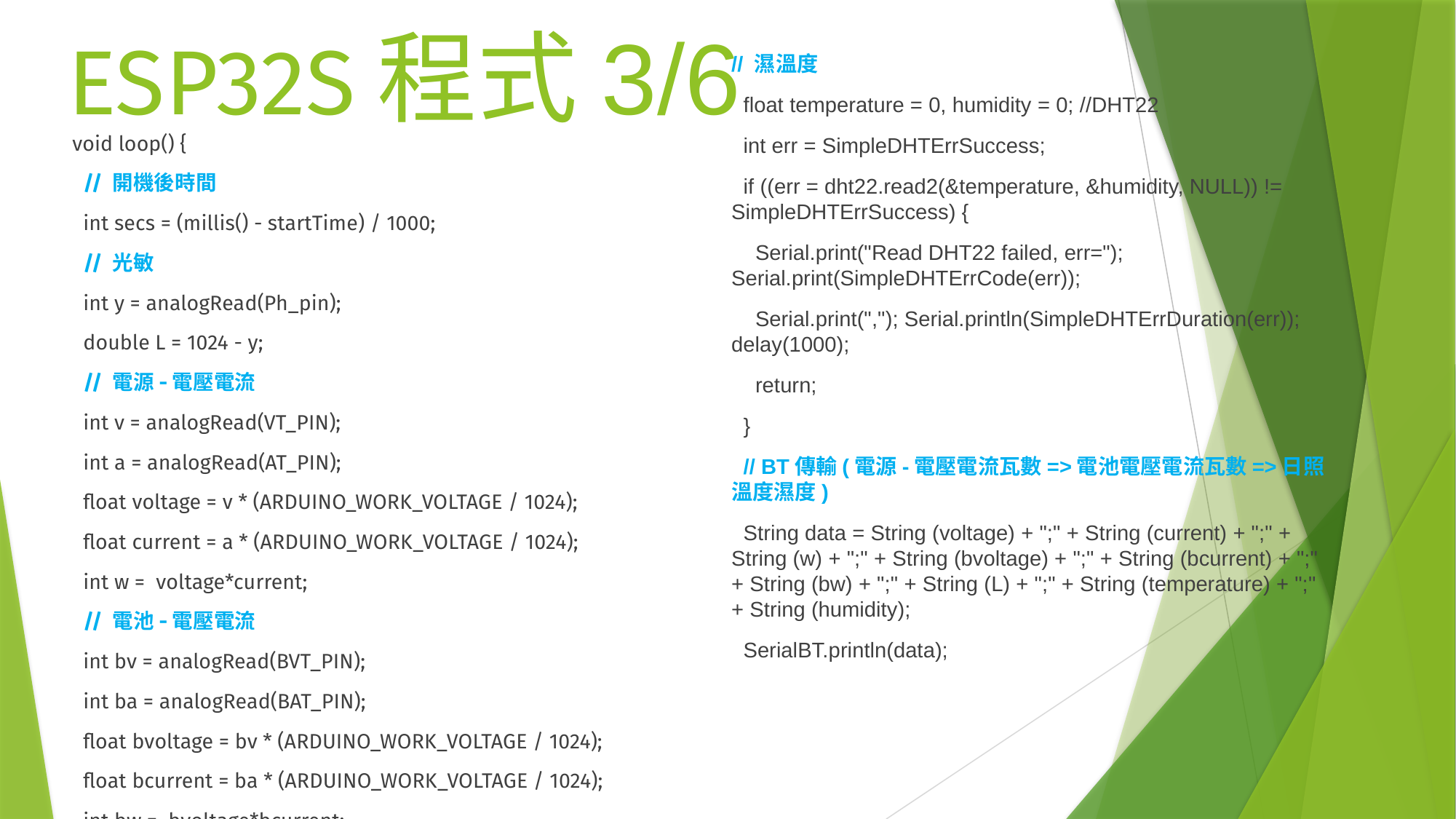

# ESP32S程式3/6

// 濕溫度
  float temperature = 0, humidity = 0; //DHT22
  int err = SimpleDHTErrSuccess;
  if ((err = dht22.read2(&temperature, &humidity, NULL)) != SimpleDHTErrSuccess) {
    Serial.print("Read DHT22 failed, err="); Serial.print(SimpleDHTErrCode(err));
    Serial.print(","); Serial.println(SimpleDHTErrDuration(err)); delay(1000);
    return;
  }
  // BT傳輸(電源-電壓電流瓦數=>電池電壓電流瓦數=>日照溫度濕度)
  String data = String (voltage) + ";" + String (current) + ";" + String (w) + ";" + String (bvoltage) + ";" + String (bcurrent) + ";" + String (bw) + ";" + String (L) + ";" + String (temperature) + ";" + String (humidity);
  SerialBT.println(data);
void loop() {
  // 開機後時間
  int secs = (millis() - startTime) / 1000;
  // 光敏
  int y = analogRead(Ph_pin);
  double L = 1024 - y;
  // 電源-電壓電流
  int v = analogRead(VT_PIN);
  int a = analogRead(AT_PIN);
  float voltage = v * (ARDUINO_WORK_VOLTAGE / 1024);
  float current = a * (ARDUINO_WORK_VOLTAGE / 1024);
  int w =  voltage*current;
  // 電池-電壓電流
  int bv = analogRead(BVT_PIN);
  int ba = analogRead(BAT_PIN);
  float bvoltage = bv * (ARDUINO_WORK_VOLTAGE / 1024);
  float bcurrent = ba * (ARDUINO_WORK_VOLTAGE / 1024);
  int bw =  bvoltage*bcurrent;